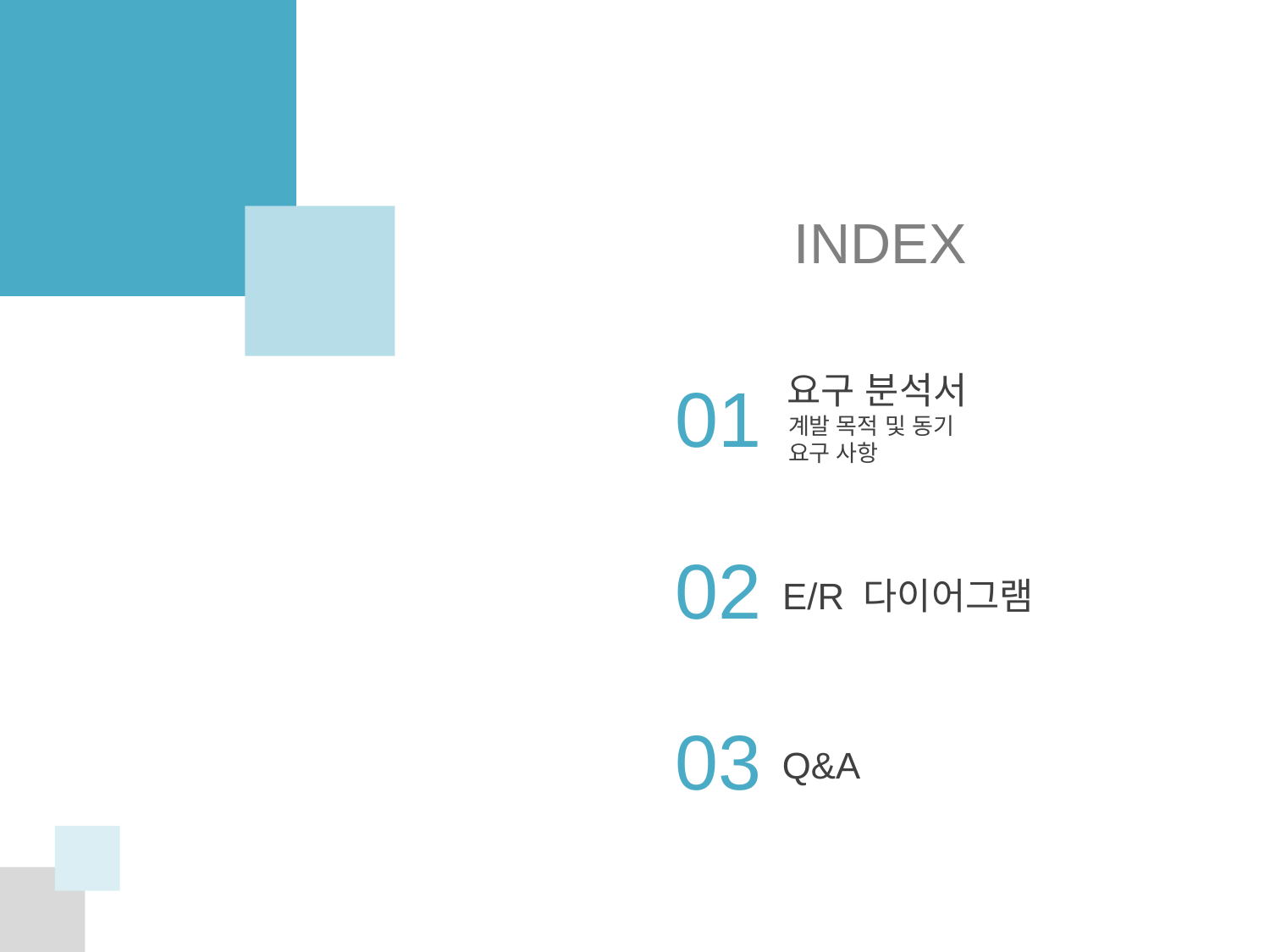

INDEX

요구 분석서
계발 목적 및 동기
요구 사항
01
02
E/R 다이어그램
03
Q&A